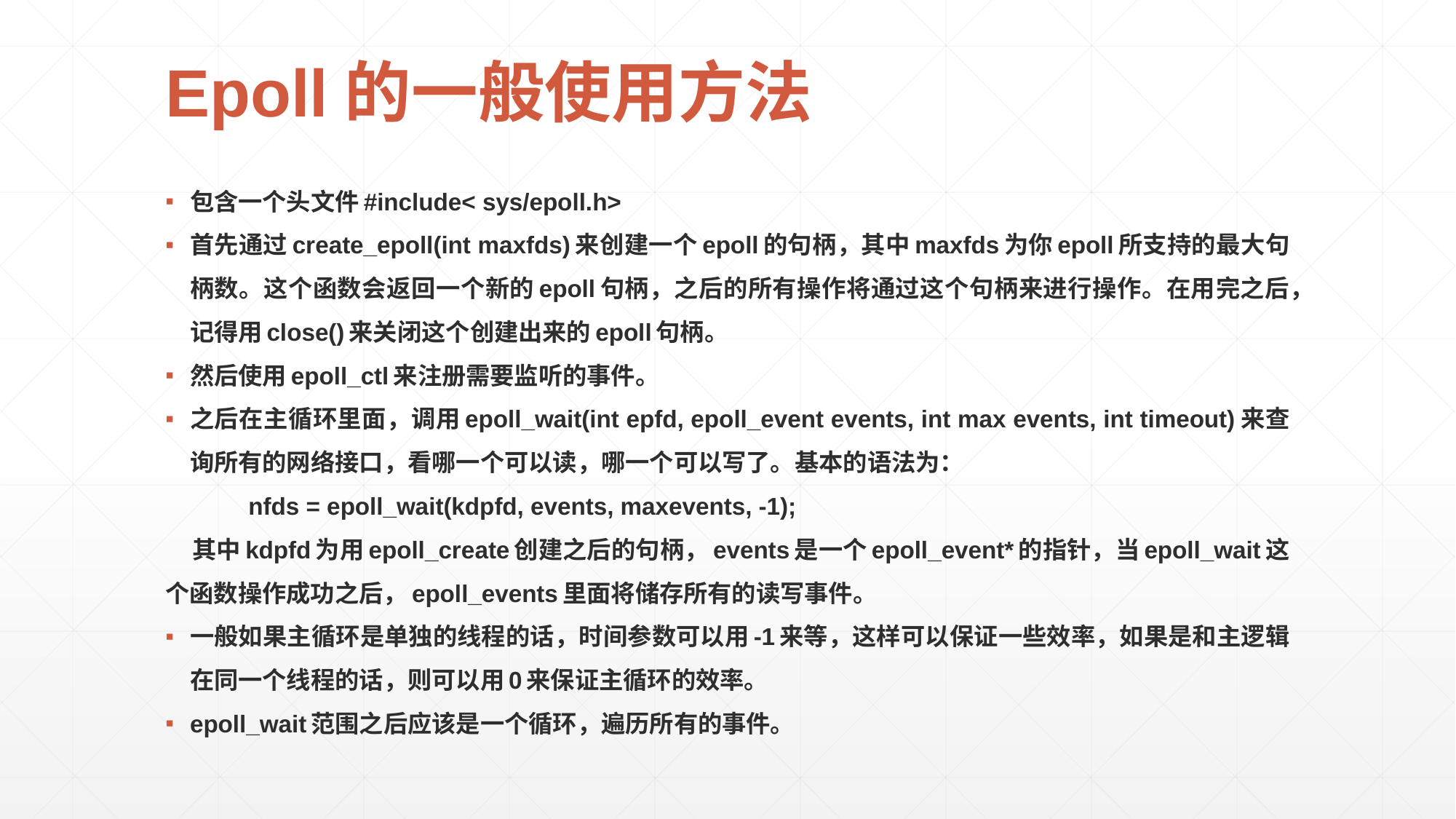

# Epoll的一般使用方法
包含一个头文件#include< sys/epoll.h>
首先通过create_epoll(int maxfds)来创建一个epoll的句柄，其中maxfds为你epoll所支持的最大句柄数。这个函数会返回一个新的epoll句柄，之后的所有操作将通过这个句柄来进行操作。在用完之后，记得用close()来关闭这个创建出来的epoll句柄。
然后使用epoll_ctl来注册需要监听的事件。
之后在主循环里面，调用epoll_wait(int epfd, epoll_event events, int max events, int timeout)来查询所有的网络接口，看哪一个可以读，哪一个可以写了。基本的语法为：
	nfds = epoll_wait(kdpfd, events, maxevents, -1);
    其中kdpfd为用epoll_create创建之后的句柄，events是一个epoll_event*的指针，当epoll_wait这个函数操作成功之后，epoll_events里面将储存所有的读写事件。
一般如果主循环是单独的线程的话，时间参数可以用-1来等，这样可以保证一些效率，如果是和主逻辑在同一个线程的话，则可以用0来保证主循环的效率。
epoll_wait范围之后应该是一个循环，遍历所有的事件。